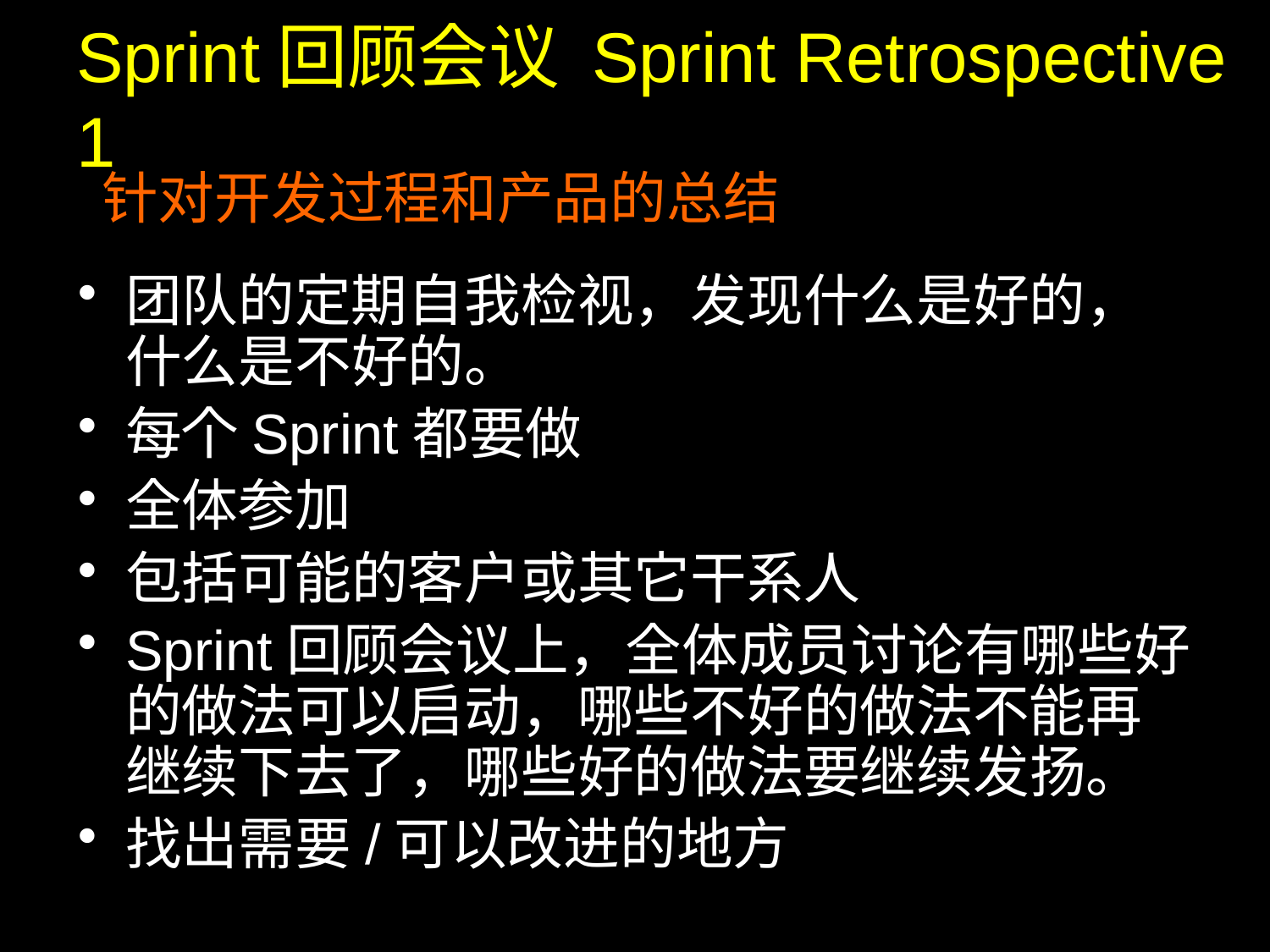

# Sprint回顾会议 Sprint Retrospective 1
 针对开发过程和产品的总结
团队的定期自我检视，发现什么是好的，什么是不好的。
每个Sprint都要做
全体参加
包括可能的客户或其它干系人
Sprint回顾会议上，全体成员讨论有哪些好的做法可以启动，哪些不好的做法不能再继续下去了，哪些好的做法要继续发扬。
找出需要/可以改进的地方